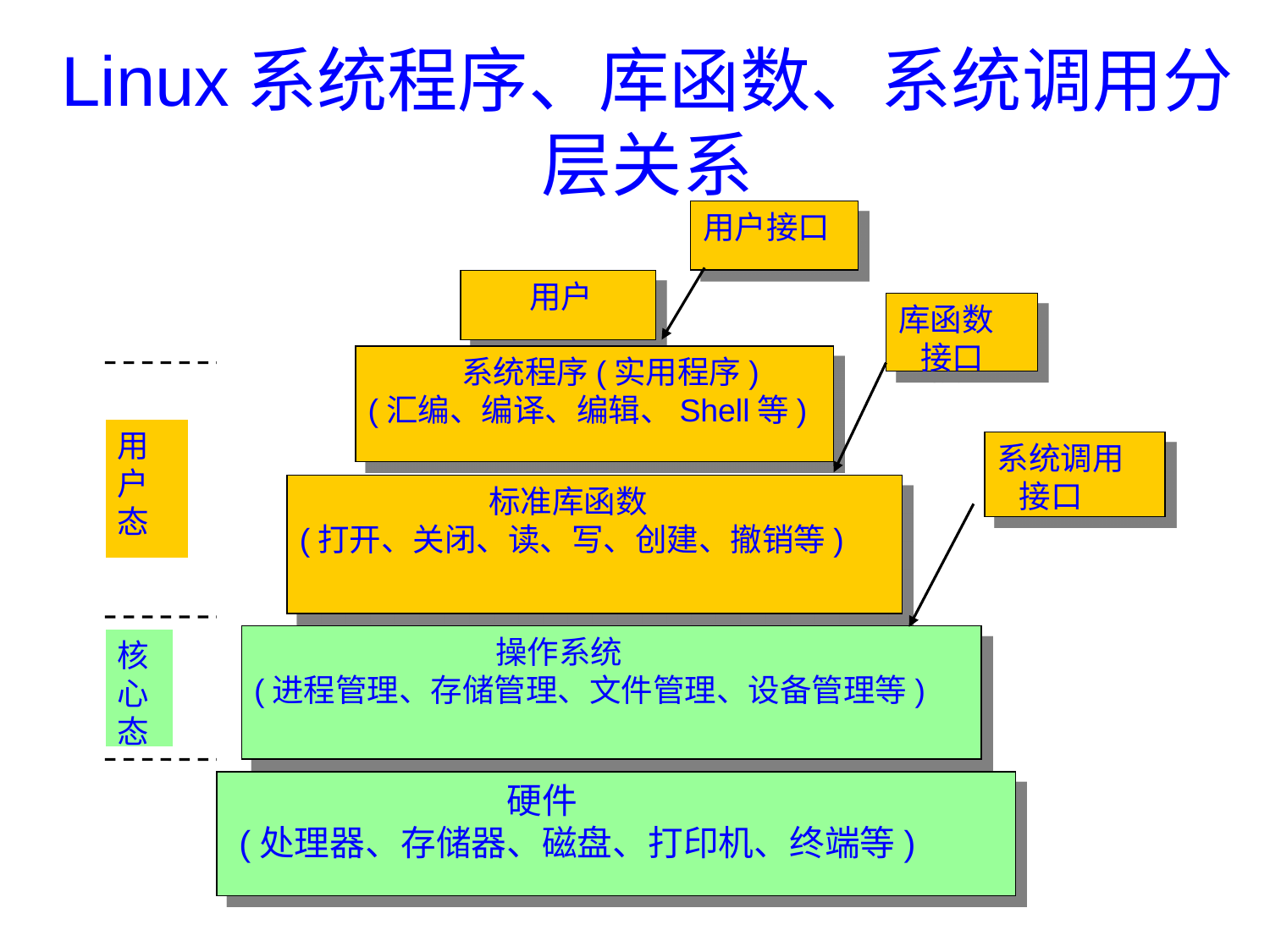

Linux系统程序、库函数、系统调用分层关系
用户接口

             用户
库函数
  接口
                   系统程序(实用程序)
(汇编、编译、编辑、Shell等)

用
户
态
系统调用
  接口
                                              标准库函数
(打开、关闭、读、写、创建、撤销等)

                                                           操作系统
(进程管理、存储管理、文件管理、设备管理等)
核
心
态

                                                                    硬件
 (处理器、存储器、磁盘、打印机、终端等)